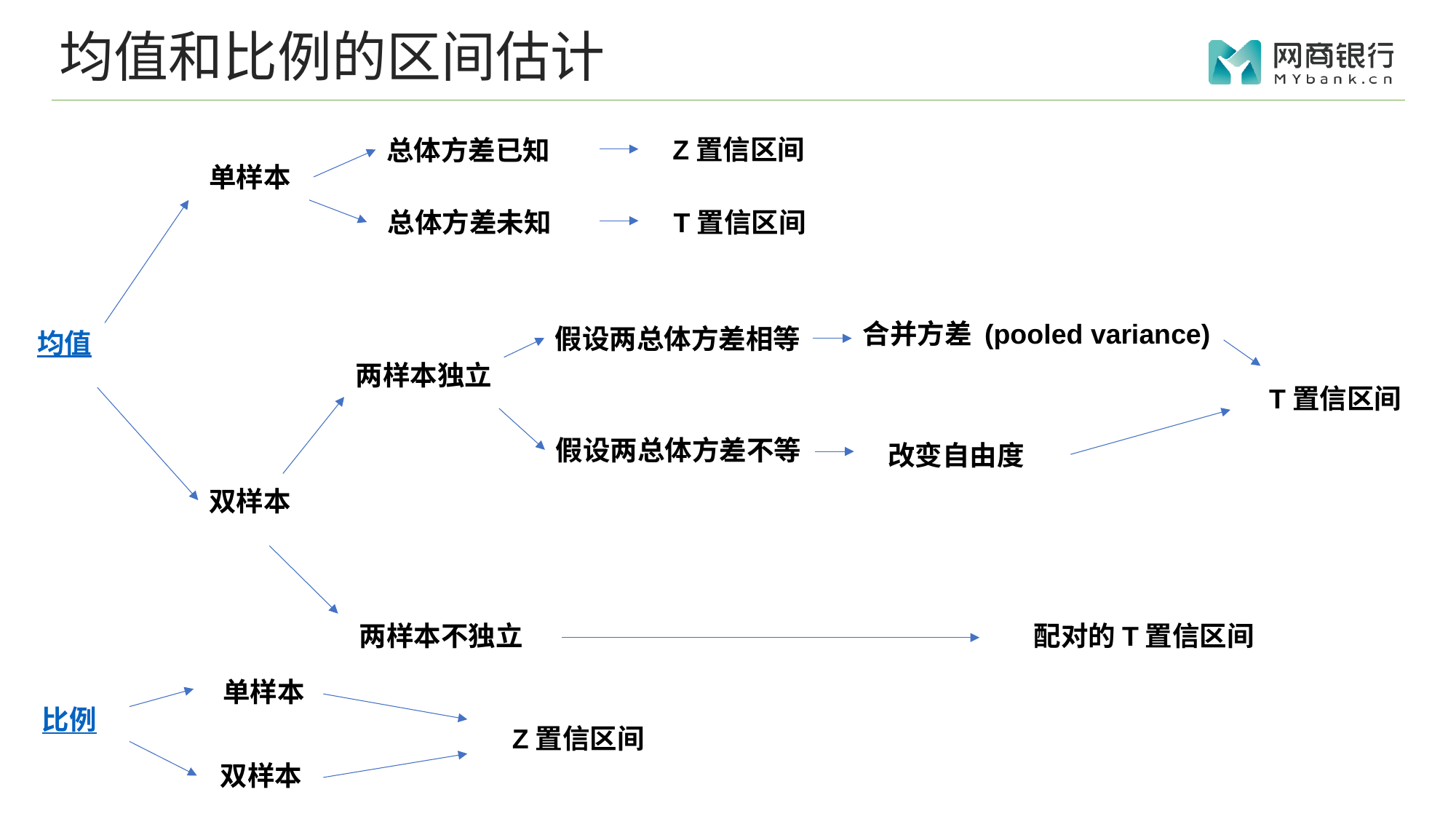

# 均值和比例的区间估计
Z置信区间
总体方差已知
单样本
总体方差未知
T置信区间
合并方差 (pooled variance)
假设两总体方差相等
均值
两样本独立
T置信区间
假设两总体方差不等
改变自由度
双样本
两样本不独立
配对的T置信区间
单样本
比例
Z置信区间
双样本